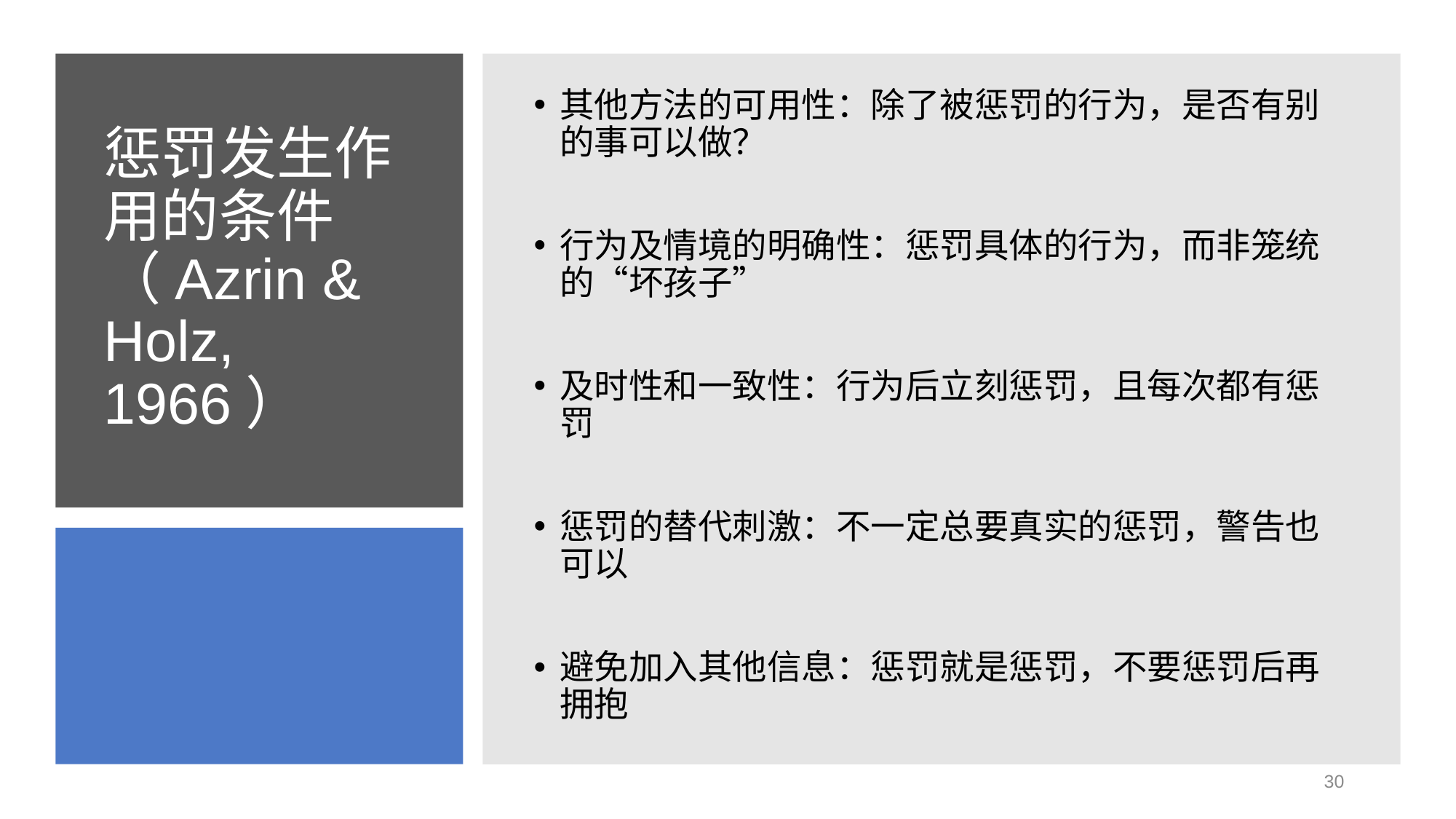

其他方法的可用性：除了被惩罚的行为，是否有别的事可以做？

行为及情境的明确性：惩罚具体的行为，而非笼统的“坏孩子”

及时性和一致性：行为后立刻惩罚，且每次都有惩罚

惩罚的替代刺激：不一定总要真实的惩罚，警告也可以

避免加入其他信息：惩罚就是惩罚，不要惩罚后再拥抱

# 惩罚发生作用的条件（Azrin & Holz, 1966）

30